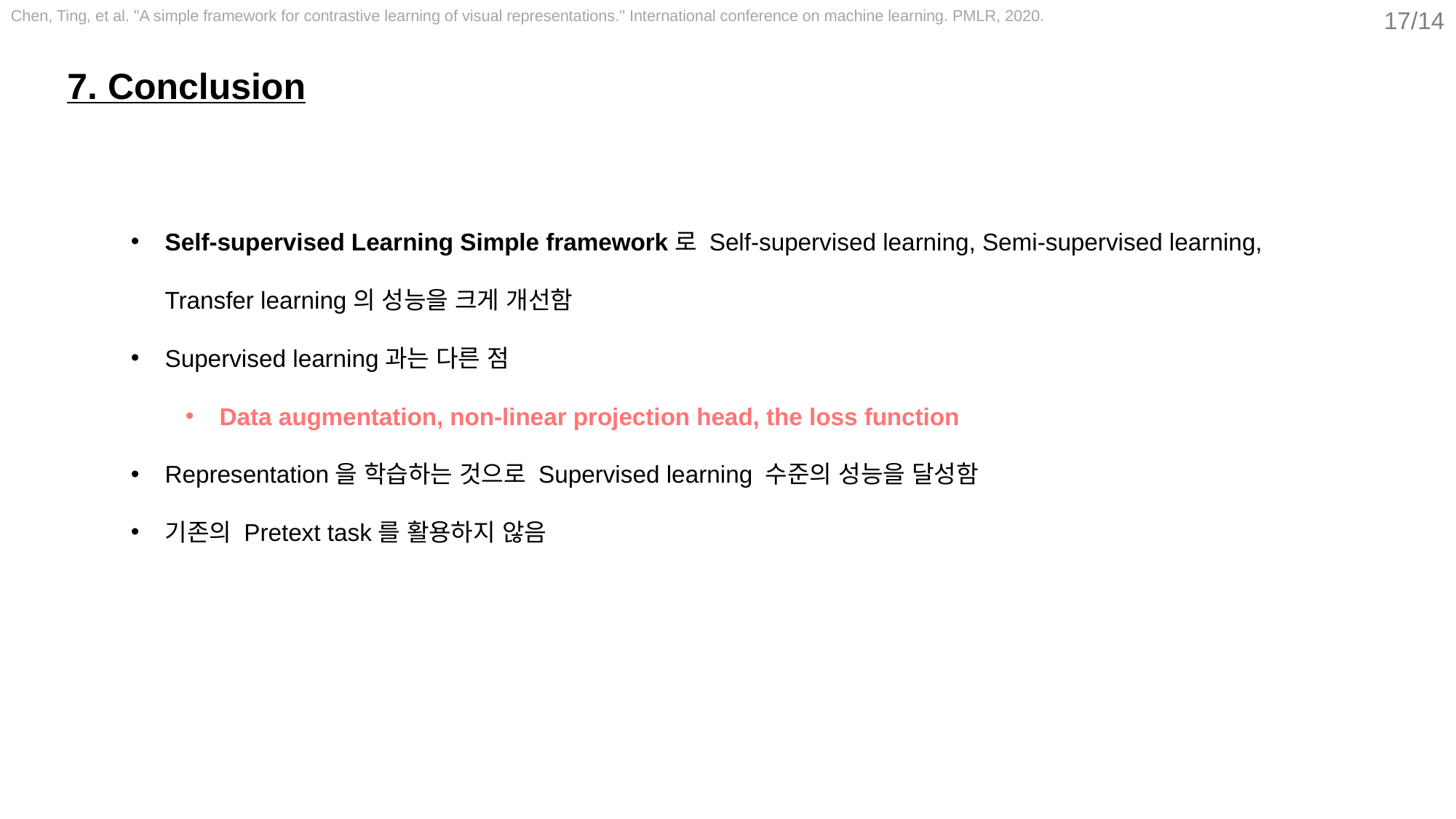

Chen, Ting, et al. "A simple framework for contrastive learning of visual representations." International conference on machine learning. PMLR, 2020.
# 7. Conclusion
Self-supervised Learning Simple framework로 Self-supervised learning, Semi-supervised learning, Transfer learning의 성능을 크게 개선함
Supervised learning과는 다른 점
Data augmentation, non-linear projection head, the loss function
Representation을 학습하는 것으로 Supervised learning 수준의 성능을 달성함
기존의 Pretext task를 활용하지 않음